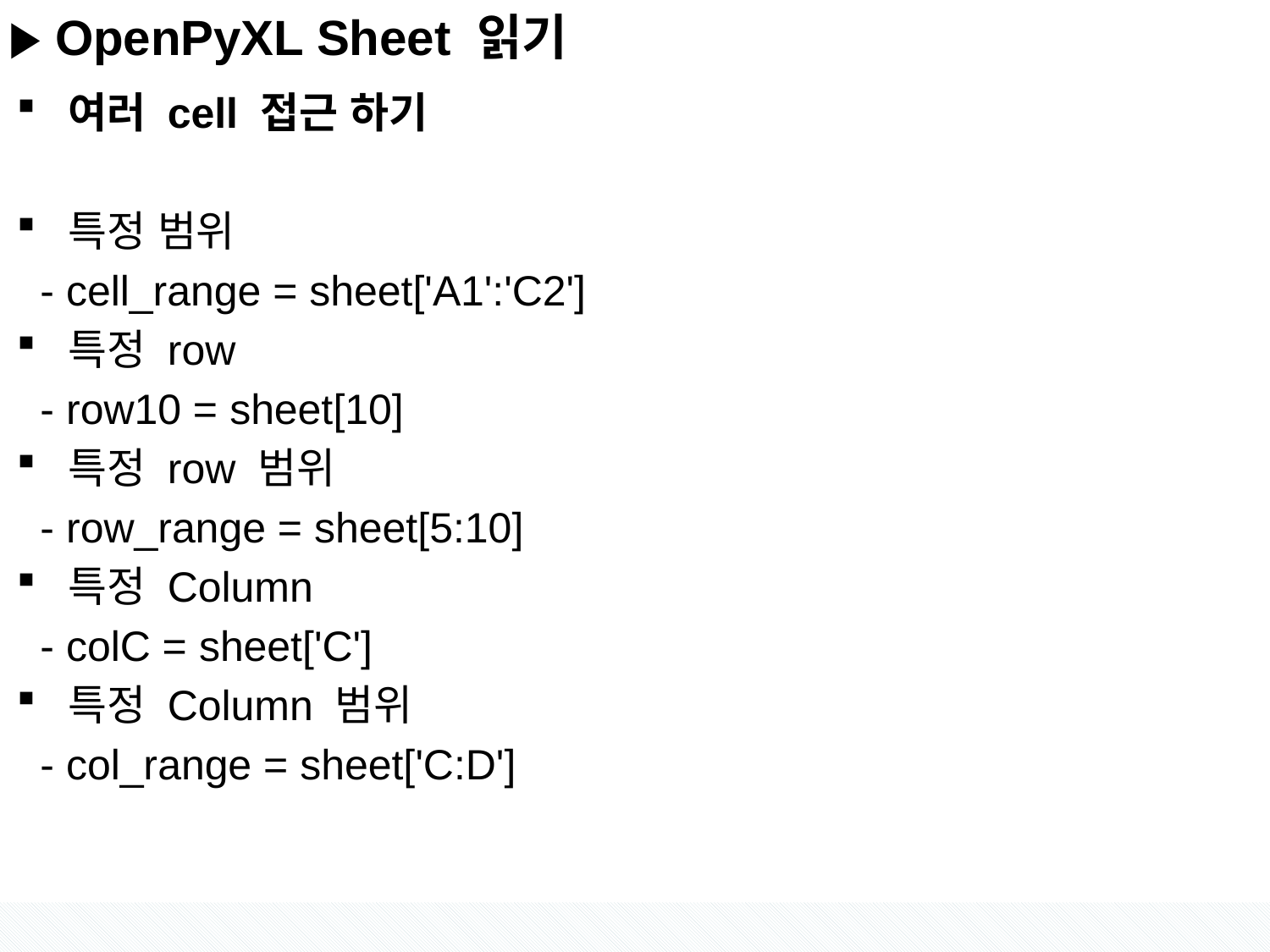

#
▶ OpenPyXL Sheet 읽기
여러 cell 접근 하기

특정 범위
  - cell_range = sheet['A1':'C2']
특정 row
  - row10 = sheet[10]
특정 row 범위
  - row_range = sheet[5:10]
특정 Column
  - colC = sheet['C']
특정 Column 범위
  - col_range = sheet['C:D']